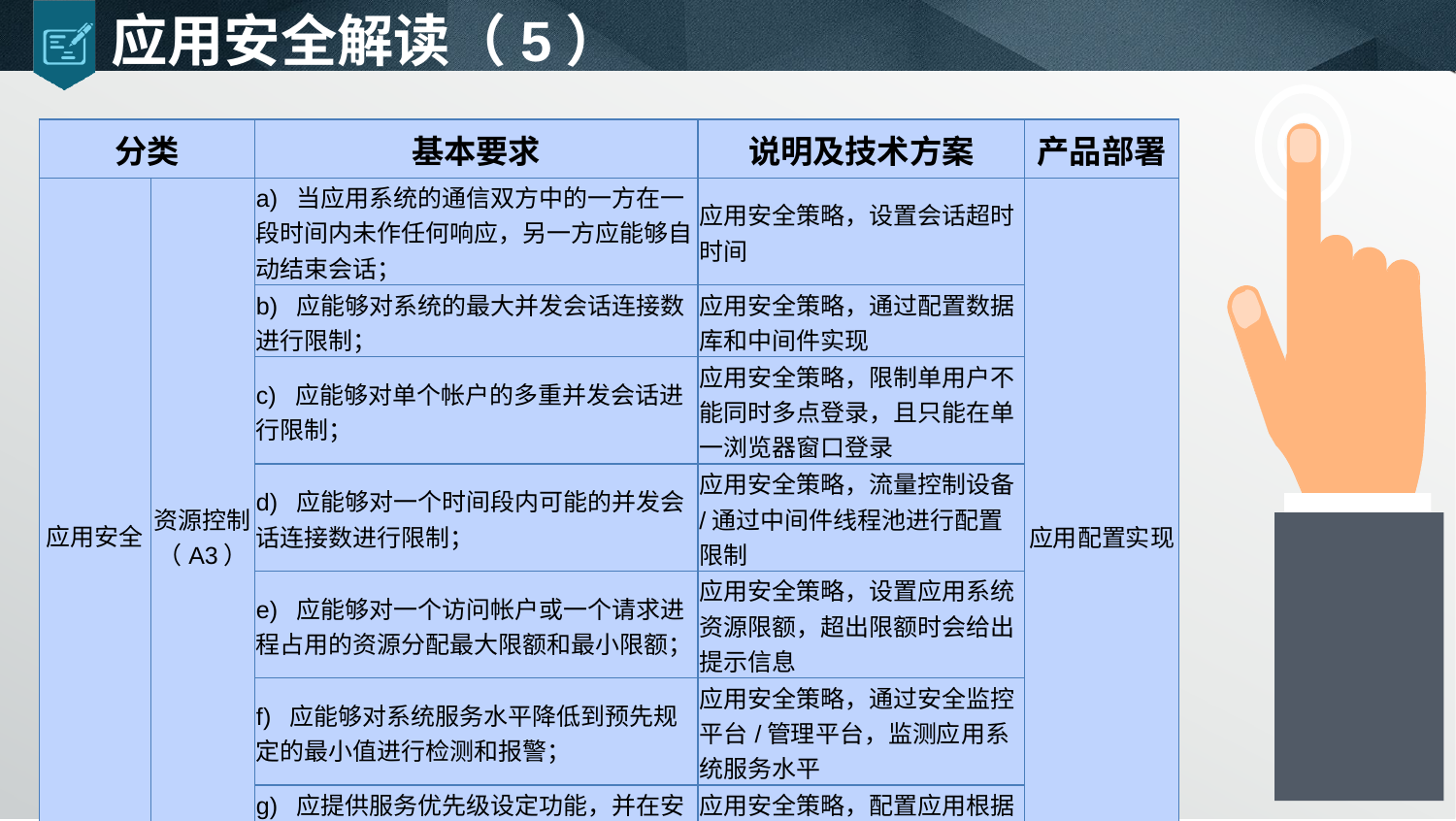

# 应用安全解读（5）

| 分类 |  | 基本要求 | 说明及技术方案 | 产品部署 |
| --- | --- | --- | --- | --- |
| 应用安全 | 资源控制（A3） | a) 当应用系统的通信双方中的一方在一段时间内未作任何响应，另一方应能够自动结束会话； | 应用安全策略，设置会话超时时间 | 应用配置实现 |
|  |  | b) 应能够对系统的最大并发会话连接数进行限制； | 应用安全策略，通过配置数据库和中间件实现 |  |
|  |  | c) 应能够对单个帐户的多重并发会话进行限制； | 应用安全策略，限制单用户不能同时多点登录，且只能在单一浏览器窗口登录 |  |
|  |  | d) 应能够对一个时间段内可能的并发会话连接数进行限制； | 应用安全策略，流量控制设备/通过中间件线程池进行配置限制 |  |
|  |  | e) 应能够对一个访问帐户或一个请求进程占用的资源分配最大限额和最小限额； | 应用安全策略，设置应用系统资源限额，超出限额时会给出提示信息 |  |
|  |  | f) 应能够对系统服务水平降低到预先规定的最小值进行检测和报警； | 应用安全策略，通过安全监控平台/管理平台，监测应用系统服务水平 |  |
|  |  | g) 应提供服务优先级设定功能，并在安装后根据安全策略设定访问帐户或请求进程的优先级，根据优先级分配系统资源。 | 应用安全策略，配置应用根据不同用户的资源使用优先级分配系统资源 |  |